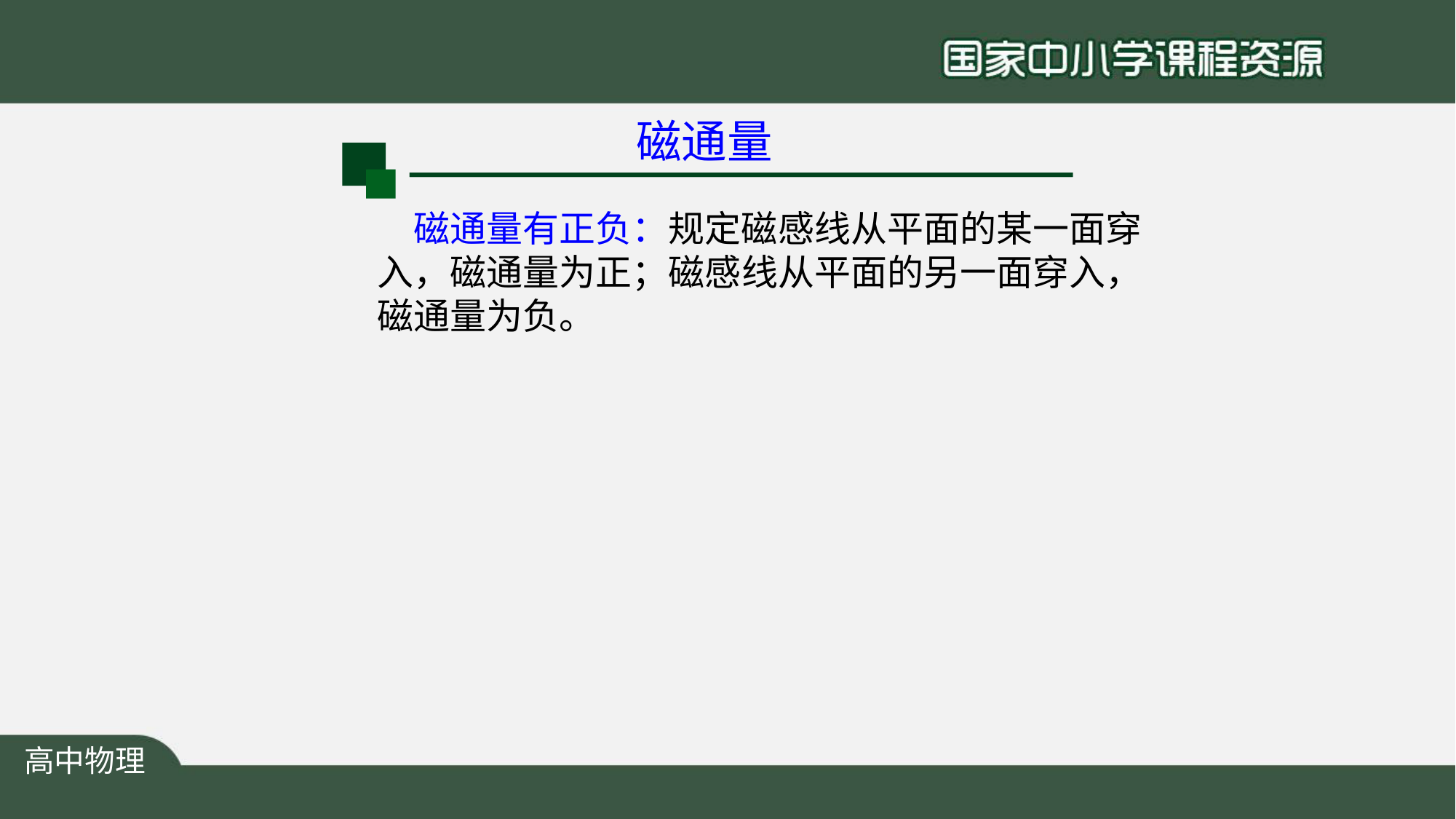

磁通量

磁通量有正负：规定磁感线从平面的某一面穿 入，磁通量为正；磁感线从平面的另一面穿入， 磁通量为负。
高中物理